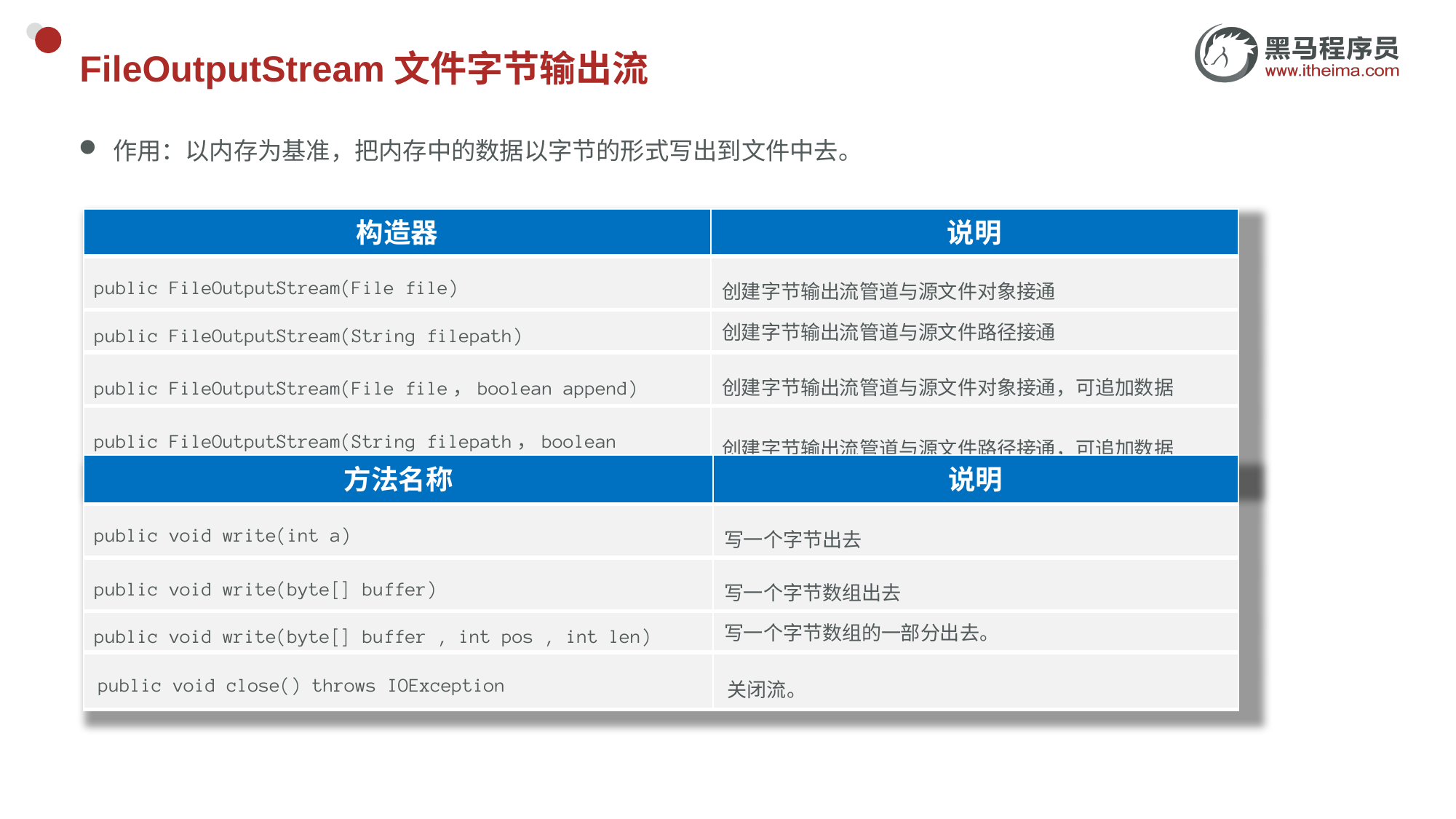

# FileOutputStream文件字节输出流
作用：以内存为基准，把内存中的数据以字节的形式写出到文件中去。
| 构造器 | 说明 |
| --- | --- |
| public FileOutputStream​(File file) | 创建字节输出流管道与源文件对象接通 |
| public FileOutputStream​(String filepath) | 创建字节输出流管道与源文件路径接通 |
| public FileOutputStream​(File file，boolean append) | 创建字节输出流管道与源文件对象接通，可追加数据 |
| public FileOutputStream​(String filepath，boolean append) | 创建字节输出流管道与源文件路径接通，可追加数据 |
| 方法名称 | 说明 |
| --- | --- |
| public void write(int a) | 写一个字节出去 |
| public void write(byte[] buffer) | 写一个字节数组出去 |
| public void write(byte[] buffer , int pos , int len) | 写一个字节数组的一部分出去。 |
| public void close() throws IOException | 关闭流。 |